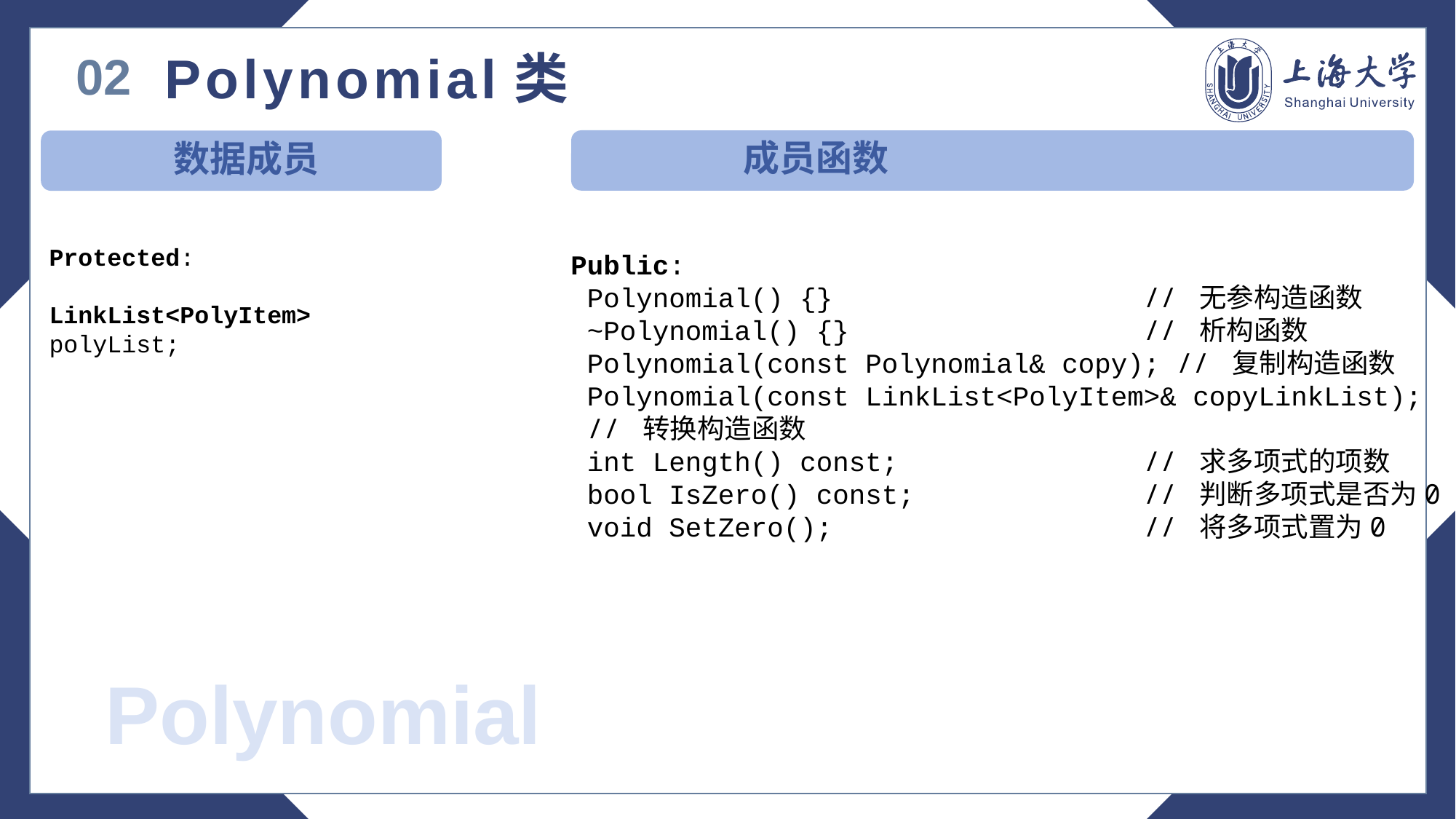

02
Polynomial类
                    成员函数

Public:
 Polynomial() {}                   // 无参构造函数
 ~Polynomial() {}                  // 析构函数
 Polynomial(const Polynomial& copy); // 复制构造函数
 Polynomial(const LinkList<PolyItem>& copyLinkList);
 // 转换构造函数
 int Length() const;               // 求多项式的项数
 bool IsZero() const;              // 判断多项式是否为0
 void SetZero();                   // 将多项式置为0

数据成员

Protected:

LinkList<PolyItem> polyList;

Polynomial